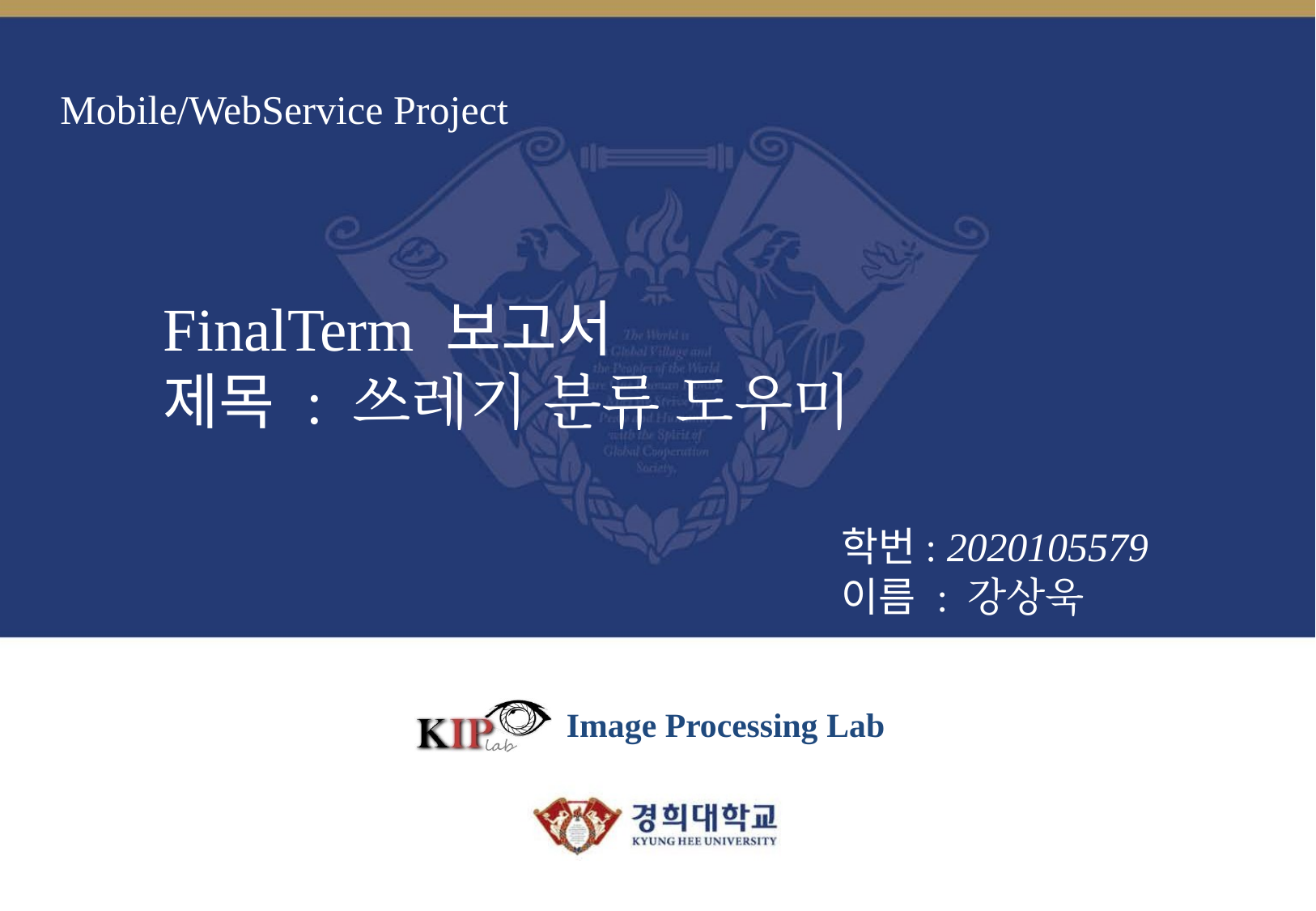

# Mobile/WebService Project
FinalTerm 보고서
제목 : 쓰레기 분류 도우미
학번: 2020105579
이름 : 강상욱

Image Processing Lab